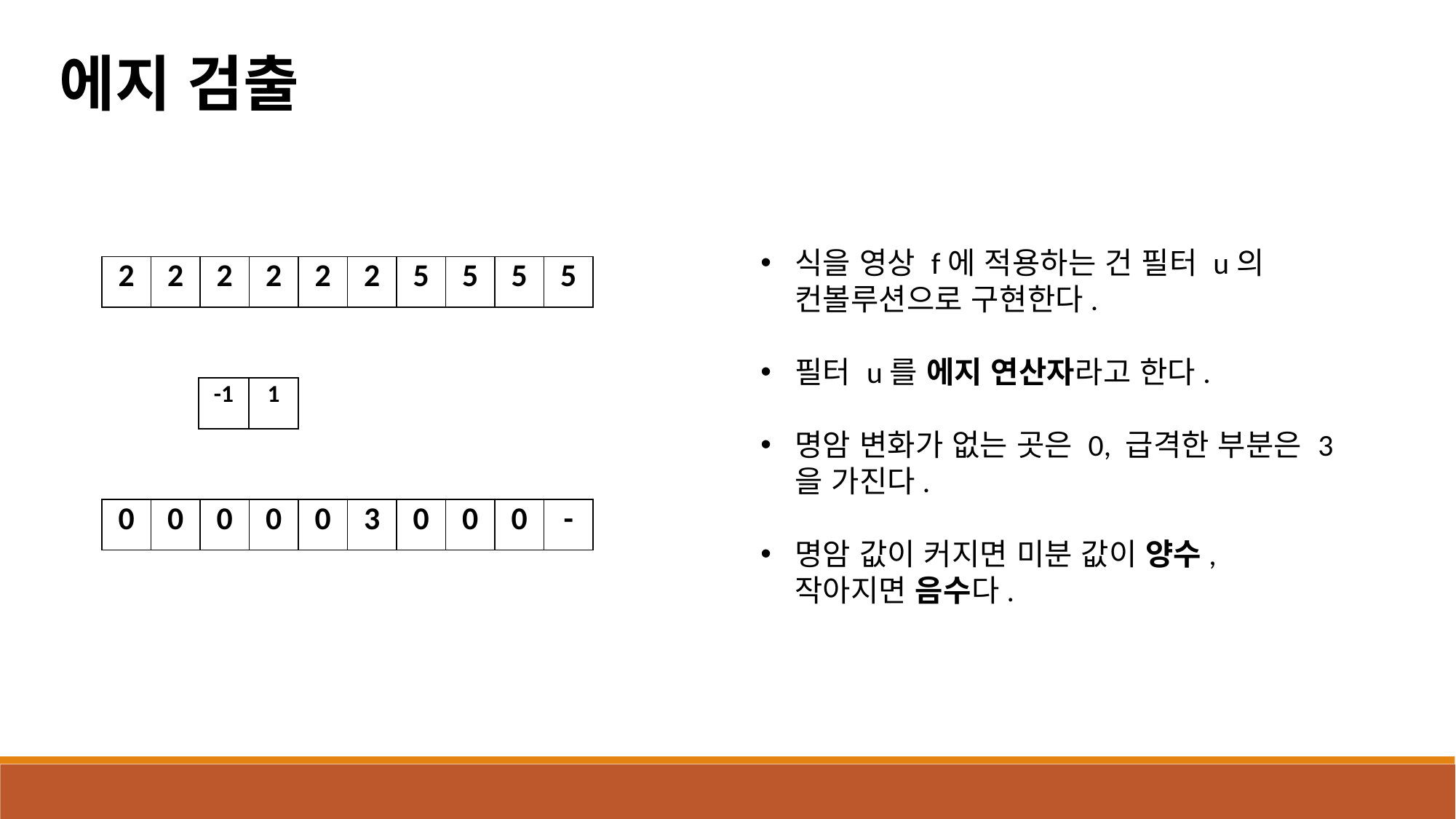

에지 검출
식을 영상 f에 적용하는 건 필터 u의 컨볼루션으로 구현한다.

필터 u를 에지 연산자라고 한다.

명암 변화가 없는 곳은 0, 급격한 부분은 3을 가진다.

명암 값이 커지면 미분 값이 양수, 작아지면 음수다.
| 2 | 2 | 2 | 2 | 2 | 2 | 5 | 5 | 5 | 5 |
| --- | --- | --- | --- | --- | --- | --- | --- | --- | --- |
| -1 | 1 |
| --- | --- |
| 0 | 0 | 0 | 0 | 0 | 3 | 0 | 0 | 0 | - |
| --- | --- | --- | --- | --- | --- | --- | --- | --- | --- |